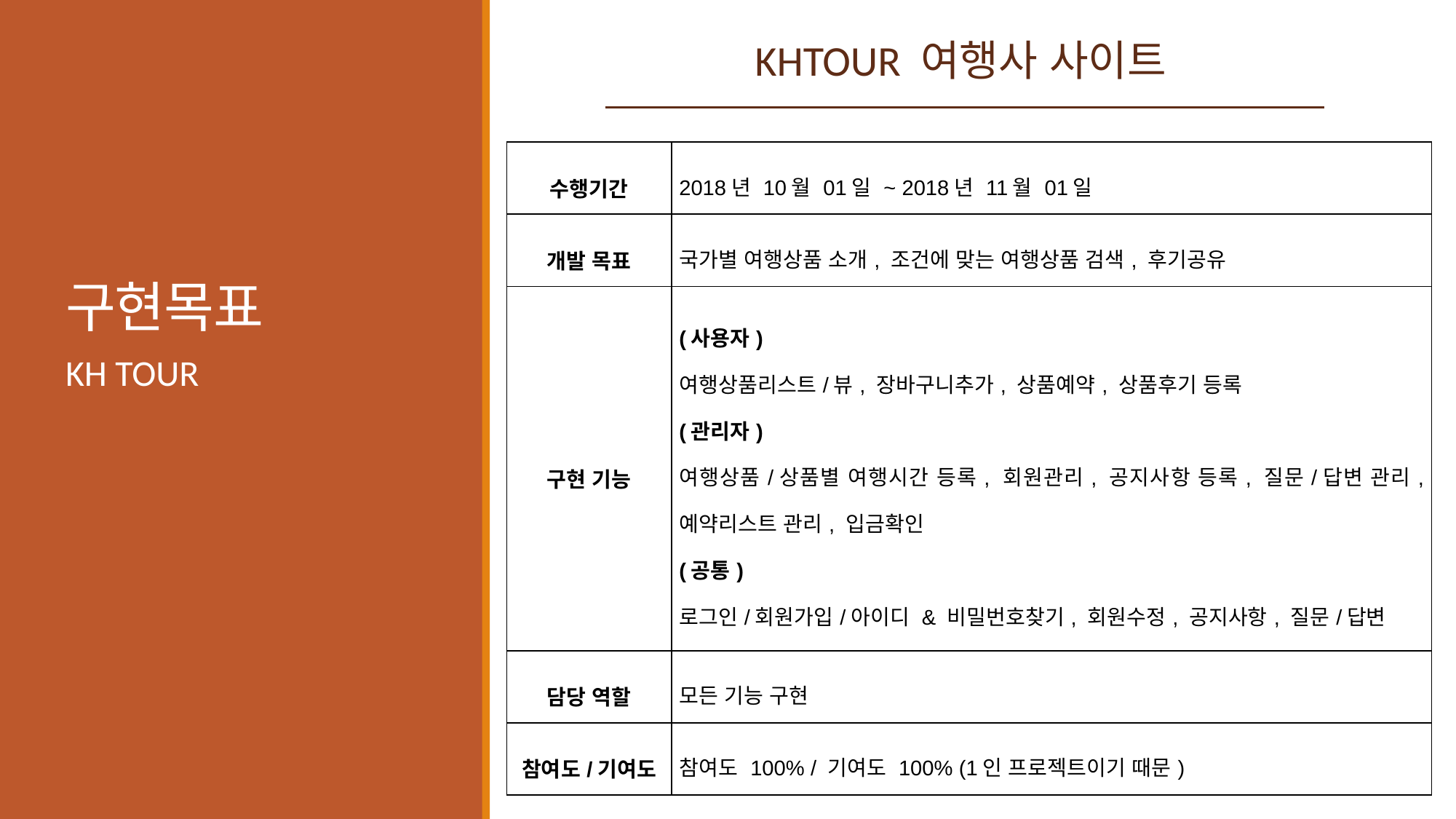

KHTOUR 여행사 사이트
# 구현목표
| 수행기간 | 2018년 10월 01일 ~ 2018년 11월 01일 |
| --- | --- |
| 개발 목표 | 국가별 여행상품 소개, 조건에 맞는 여행상품 검색, 후기공유 |
| 구현 기능 | (사용자) 여행상품리스트/뷰, 장바구니추가, 상품예약, 상품후기 등록 (관리자) 여행상품/상품별 여행시간 등록, 회원관리, 공지사항 등록, 질문/답변 관리, 예약리스트 관리, 입금확인 (공통) 로그인/회원가입/아이디 & 비밀번호찾기, 회원수정, 공지사항, 질문/답변 |
| 담당 역할 | 모든 기능 구현 |
| 참여도/기여도 | 참여도 100% / 기여도 100% (1인 프로젝트이기 때문) |
KH TOUR